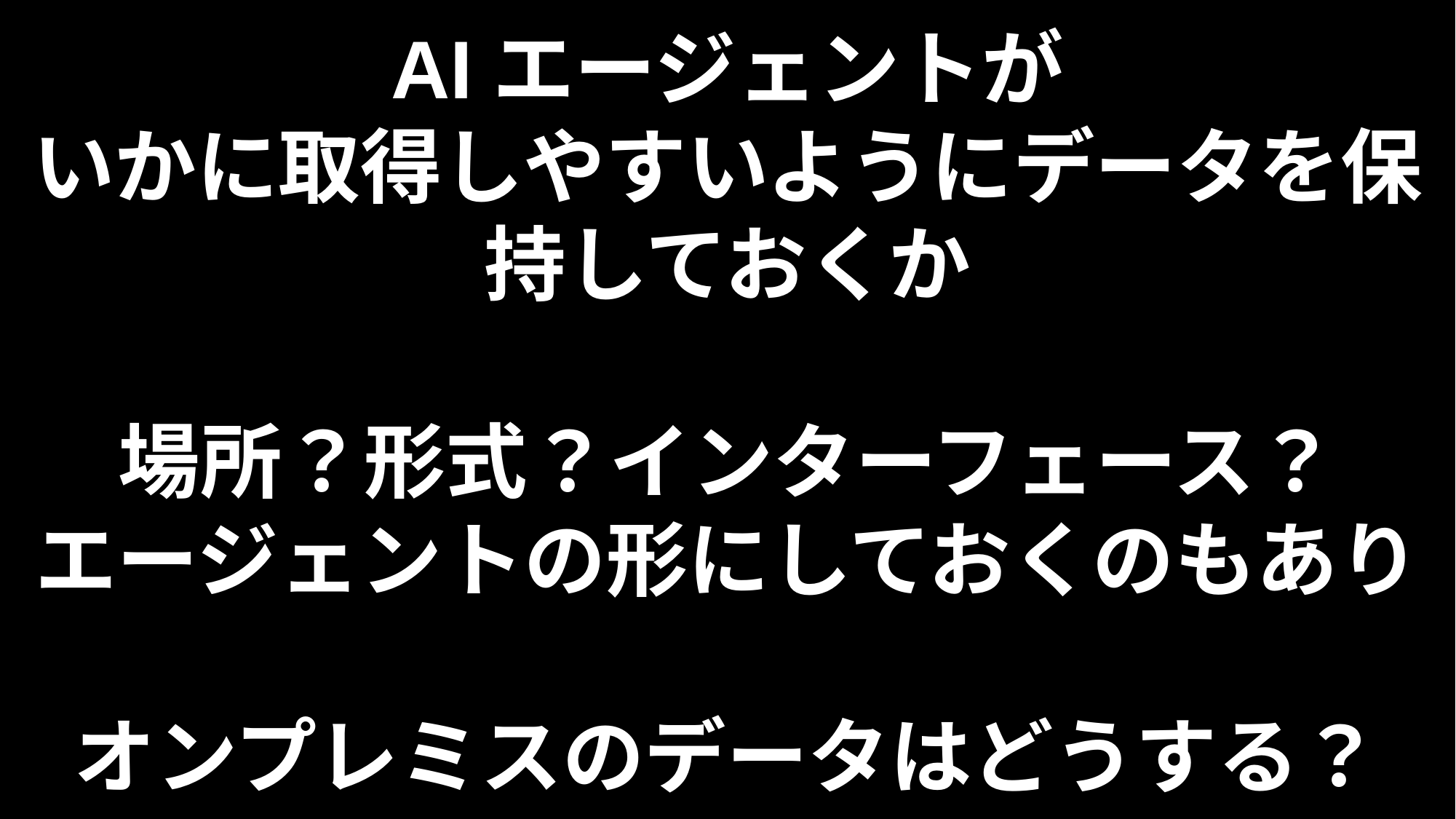

AIエージェントが
いかに取得しやすいようにデータを保持しておくか

場所？形式？インターフェース？
エージェントの形にしておくのもあり

オンプレミスのデータはどうする？